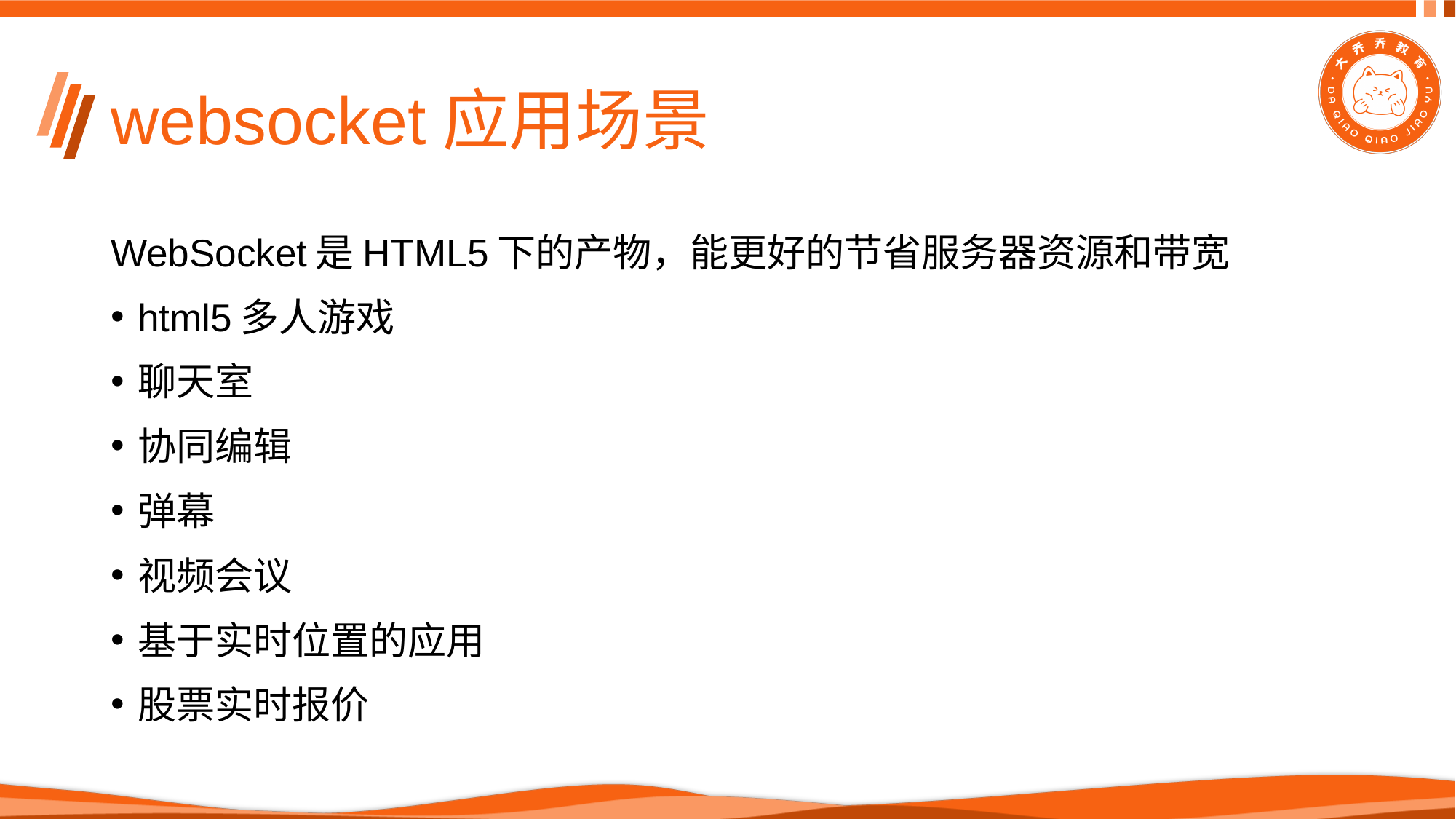

# websocket应用场景
WebSocket是HTML5下的产物，能更好的节省服务器资源和带宽
html5多人游戏
聊天室
协同编辑
弹幕
视频会议
基于实时位置的应用
股票实时报价